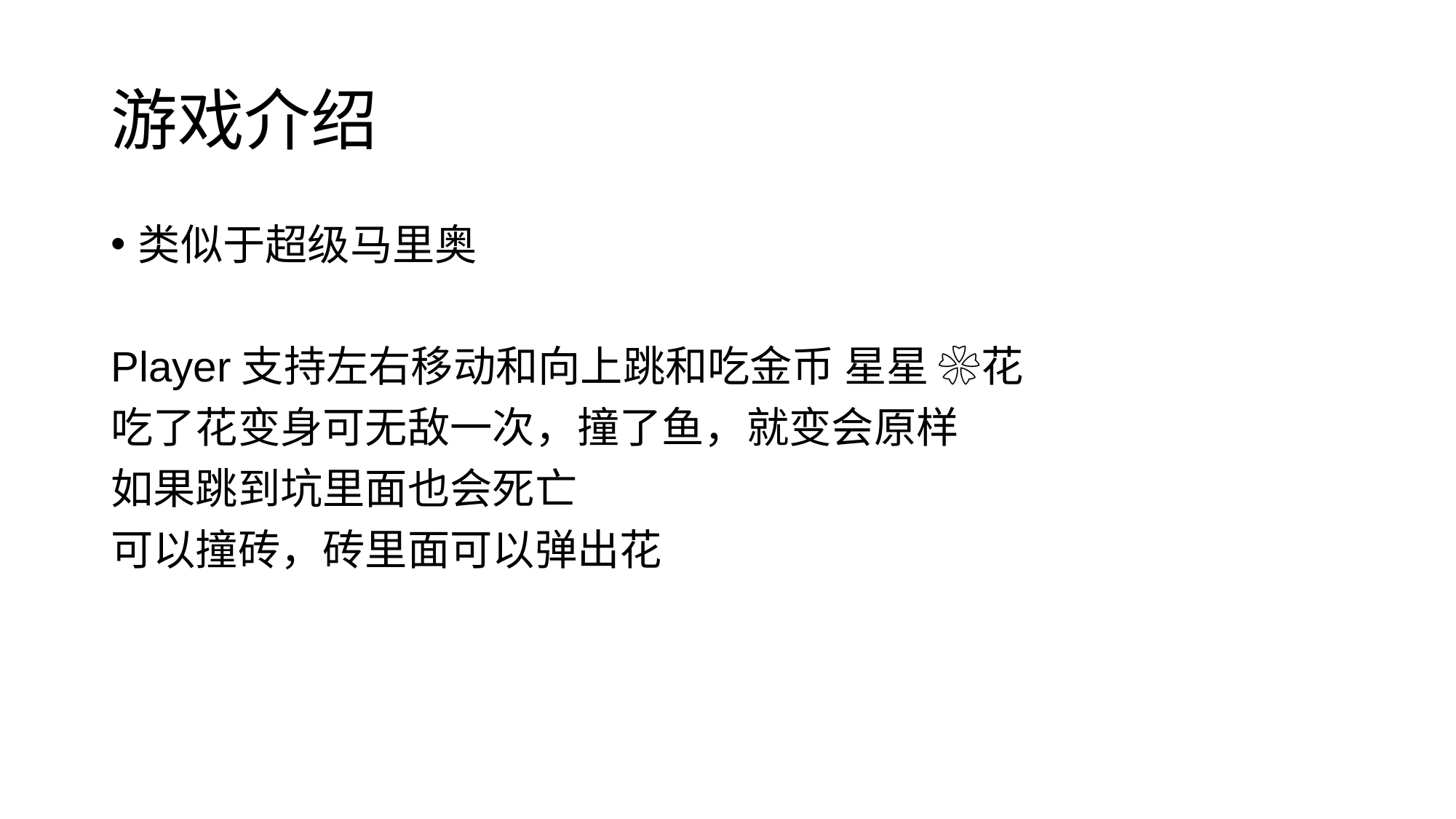

# 游戏介绍
类似于超级马里奥

Player支持左右移动和向上跳和吃金币 星星 ❀花
吃了花变身可无敌一次，撞了鱼，就变会原样
如果跳到坑里面也会死亡
可以撞砖，砖里面可以弹出花